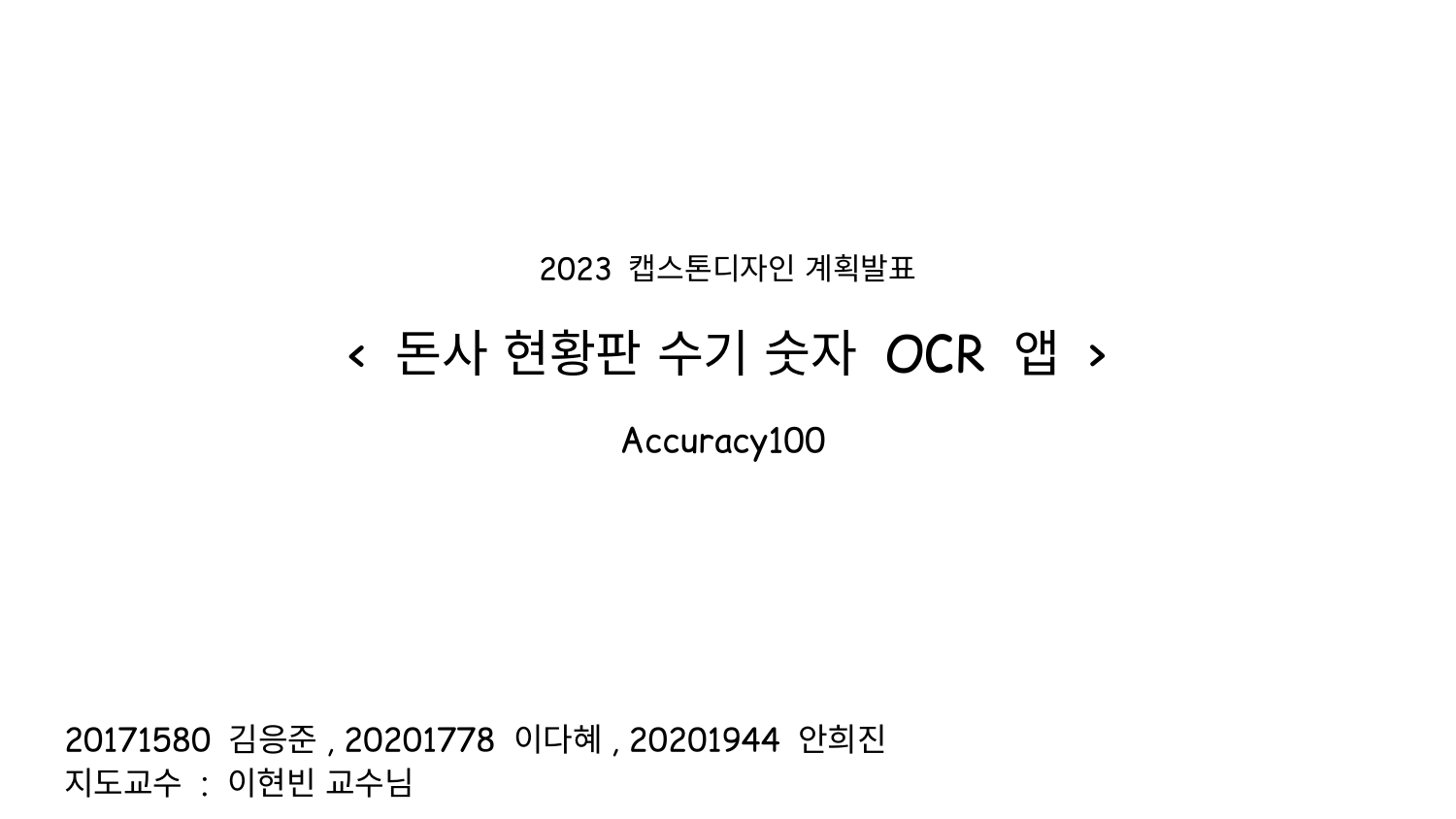

# 2023 캡스톤디자인 계획발표

< 돈사 현황판 수기 숫자 OCR 앱 >

Accuracy100
20171580 김응준, 20201778 이다혜, 20201944 안희진
지도교수 : 이현빈 교수님